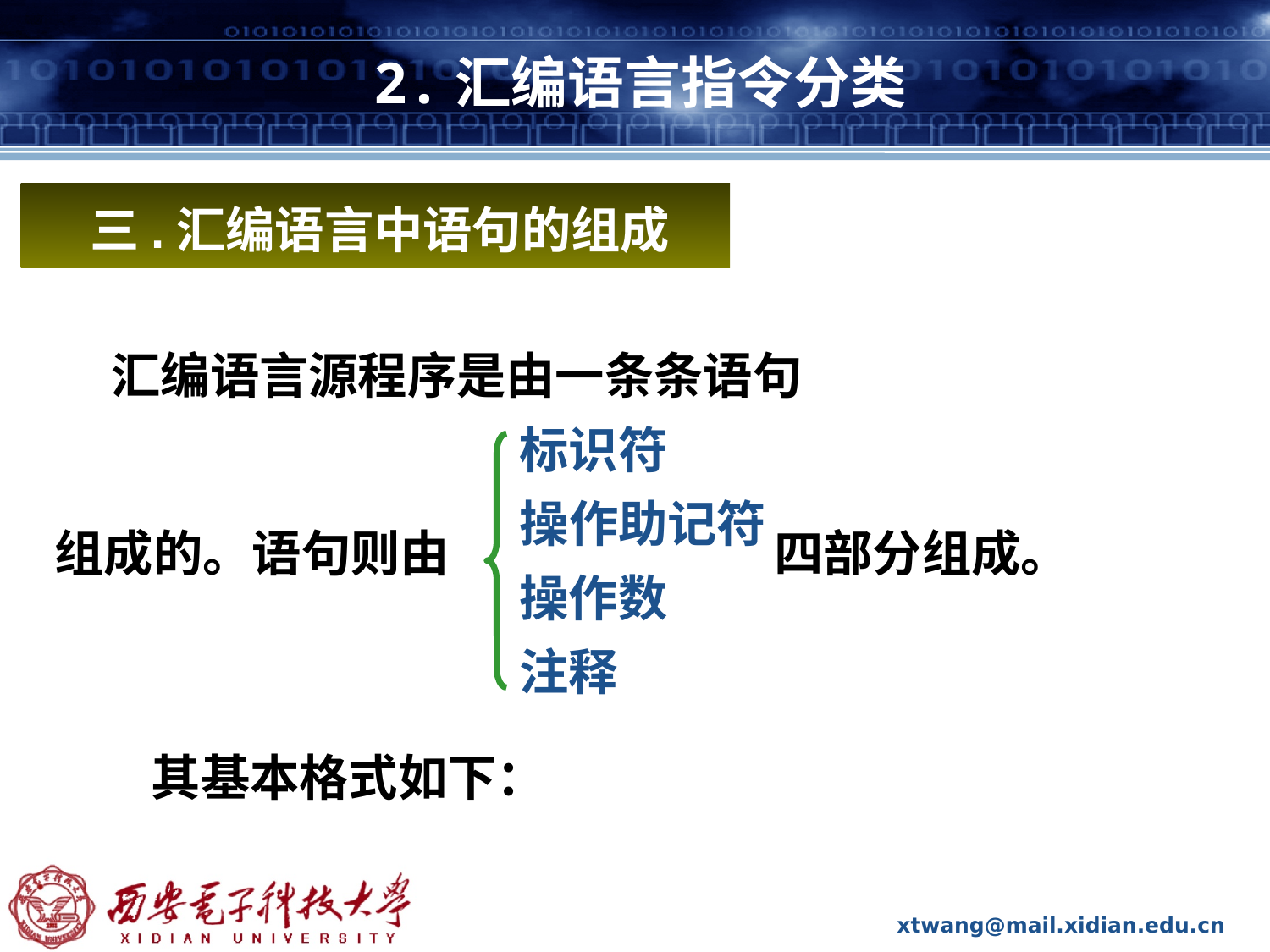

# 2.汇编语言指令分类

三.汇编语言中语句的组成
    汇编语言源程序是由一条条语句

组成的。语句则由                             四部分组成。
标识符

操作助记符
操作数
注释
其基本格式如下：